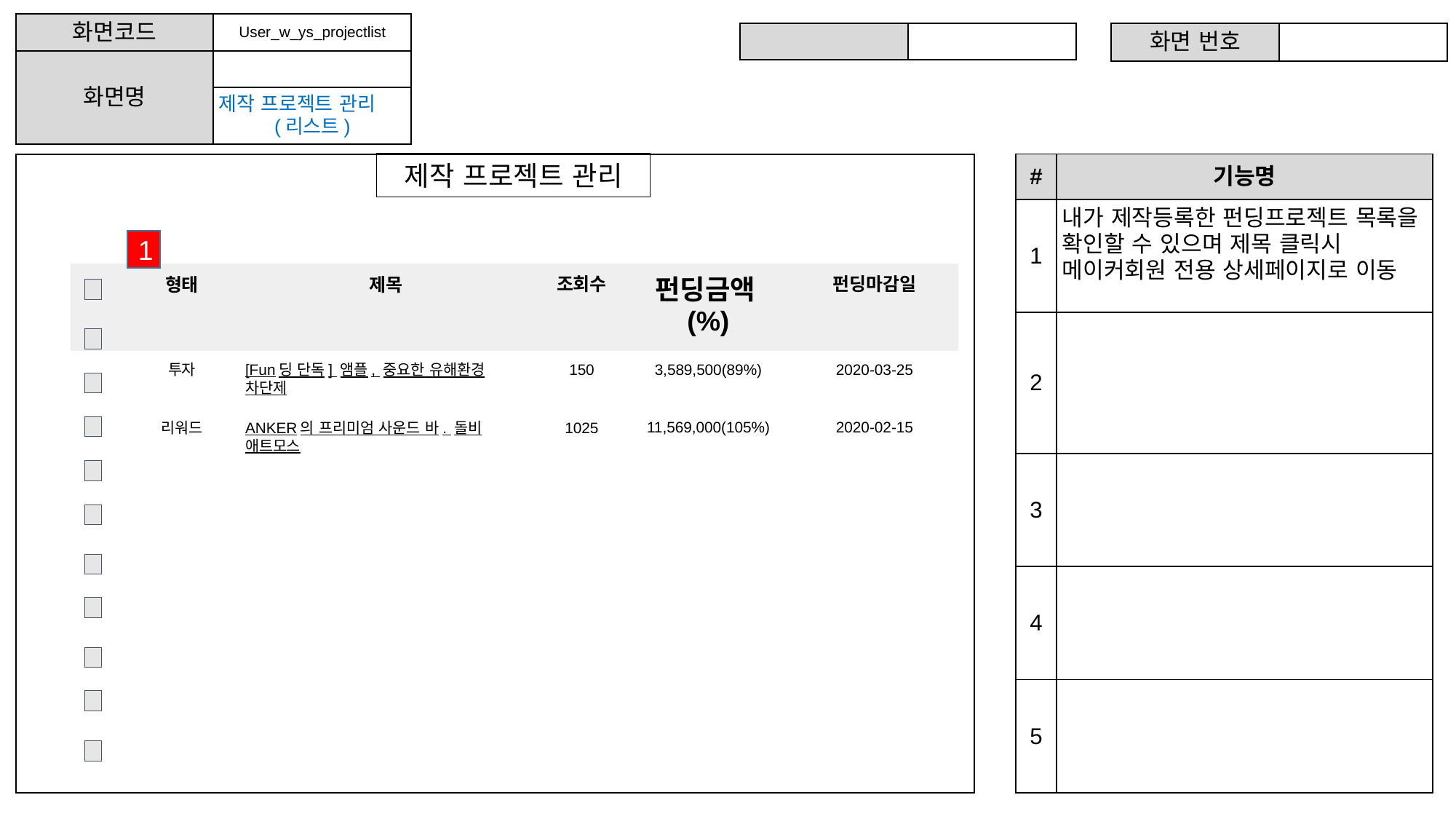

| 화면코드 | User\_w\_ys\_projectlist |
| --- | --- |
| 화면명 |  |
|  | 제작 프로젝트 관리 (리스트) |
|  |  |
| --- | --- |
| 화면 번호 |  |
| --- | --- |
제작 프로젝트 관리

| # | 기능명 |
| --- | --- |
| 1 | 내가 제작등록한 펀딩프로젝트 목록을 확인할 수 있으며 제목 클릭시 메이커회원 전용 상세페이지로 이동 |
| 2 |  |
| 3 |  |
| 4 |  |
| 5 |  |
1

|  | 형태 | 제목 | 조회수 | 펀딩금액(%) | 펀딩마감일 |
| --- | --- | --- | --- | --- | --- |
|  | 투자 | [Fun딩 단독] 앰플, 중요한 유해환경 차단제 | 150 | 3,589,500(89%) | 2020-03-25 |
|  | 리워드 | ANKER의 프리미엄 사운드 바. 돌비 애트모스 | 1025 | 11,569,000(105%) | 2020-02-15 |
|  |  |  |  |  |  |
|  |  |  |  |  |  |
|  |  |  |  |  |  |
|  |  |  |  |  |  |
|  |  |  |  |  |  |
|  |  |  |  |  |  |
|  |  |  |  |  |  |
|  |  |  |  |  |  |